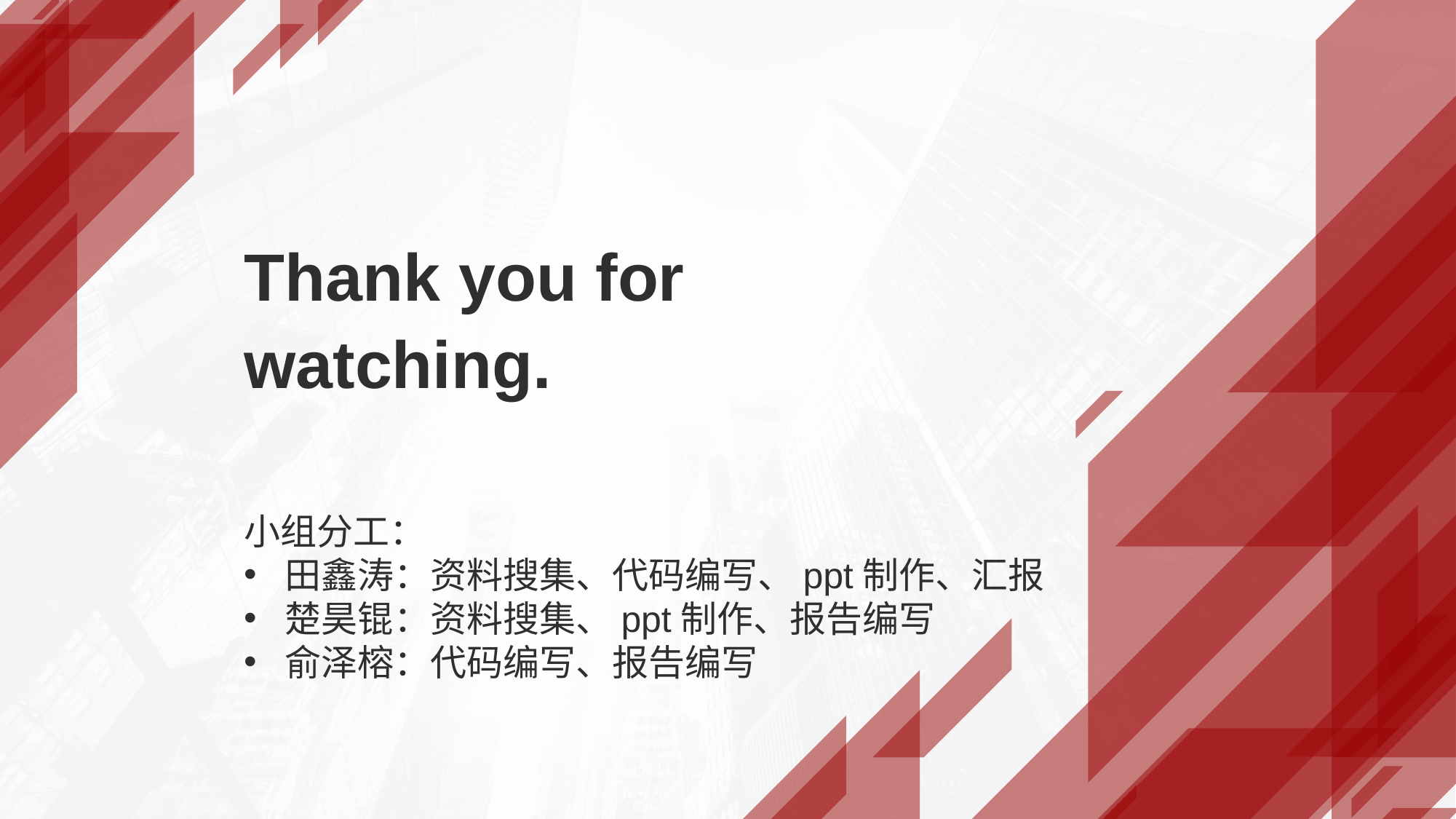

Thank you for
watching.
小组分工：
田鑫涛：资料搜集、代码编写、ppt制作、汇报
楚昊锟：资料搜集、ppt制作、报告编写
俞泽榕：代码编写、报告编写